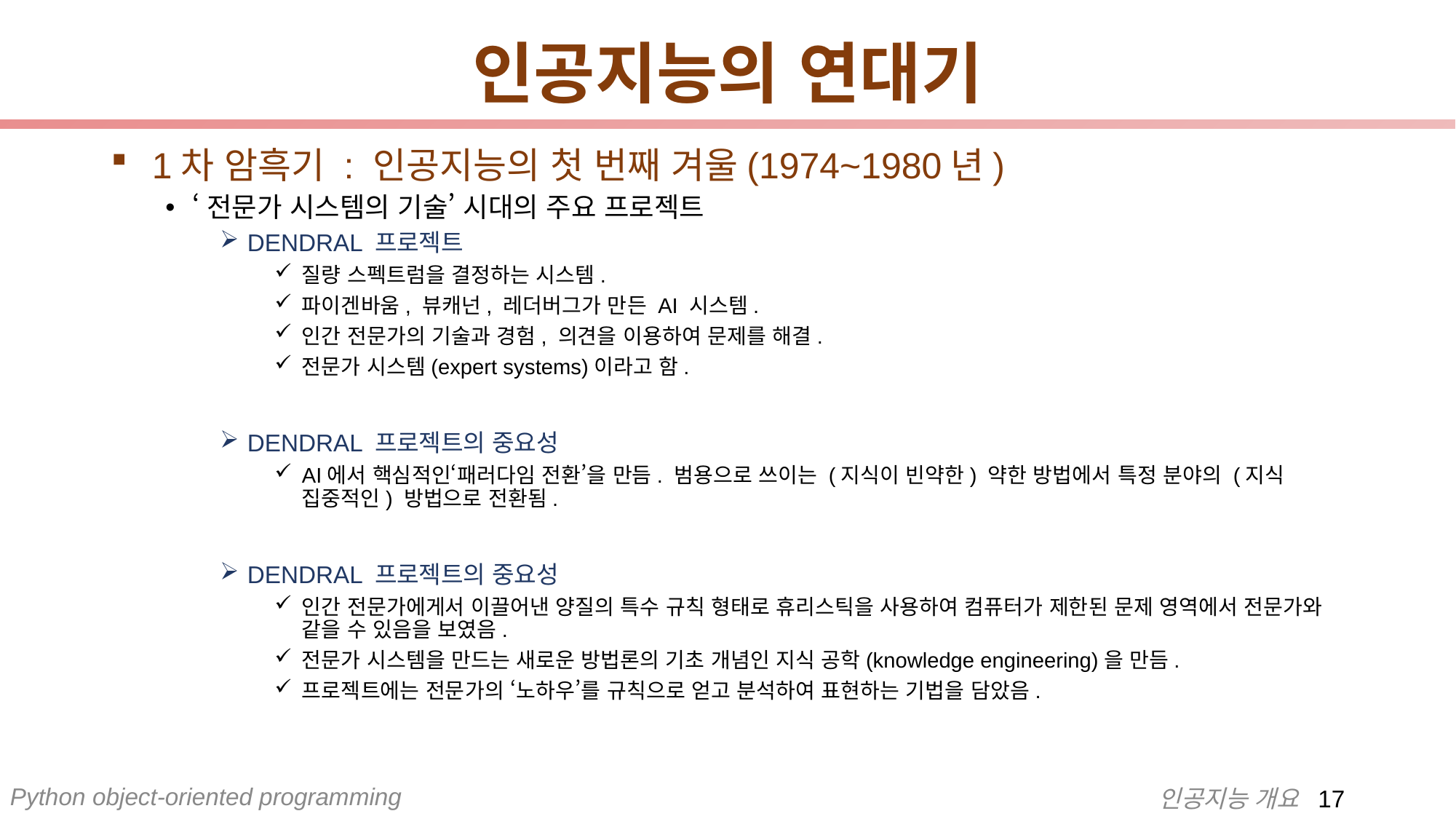

# 인공지능의 연대기
1차 암흑기 : 인공지능의 첫 번째 겨울(1974~1980년)
‘전문가 시스템의 기술’ 시대의 주요 프로젝트
DENDRAL 프로젝트
질량 스펙트럼을 결정하는 시스템.
파이겐바움, 뷰캐넌, 레더버그가 만든 AI 시스템.
인간 전문가의 기술과 경험, 의견을 이용하여 문제를 해결.
전문가 시스템(expert systems)이라고 함.

DENDRAL 프로젝트의 중요성
AI에서 핵심적인‘패러다임 전환’을 만듬. 범용으로 쓰이는 (지식이 빈약한) 약한 방법에서 특정 분야의 (지식 집중적인) 방법으로 전환됨.

DENDRAL 프로젝트의 중요성
인간 전문가에게서 이끌어낸 양질의 특수 규칙 형태로 휴리스틱을 사용하여 컴퓨터가 제한된 문제 영역에서 전문가와 같을 수 있음을 보였음.
전문가 시스템을 만드는 새로운 방법론의 기초 개념인 지식 공학(knowledge engineering)을 만듬.
프로젝트에는 전문가의 ‘노하우’를 규칙으로 얻고 분석하여 표현하는 기법을 담았음.